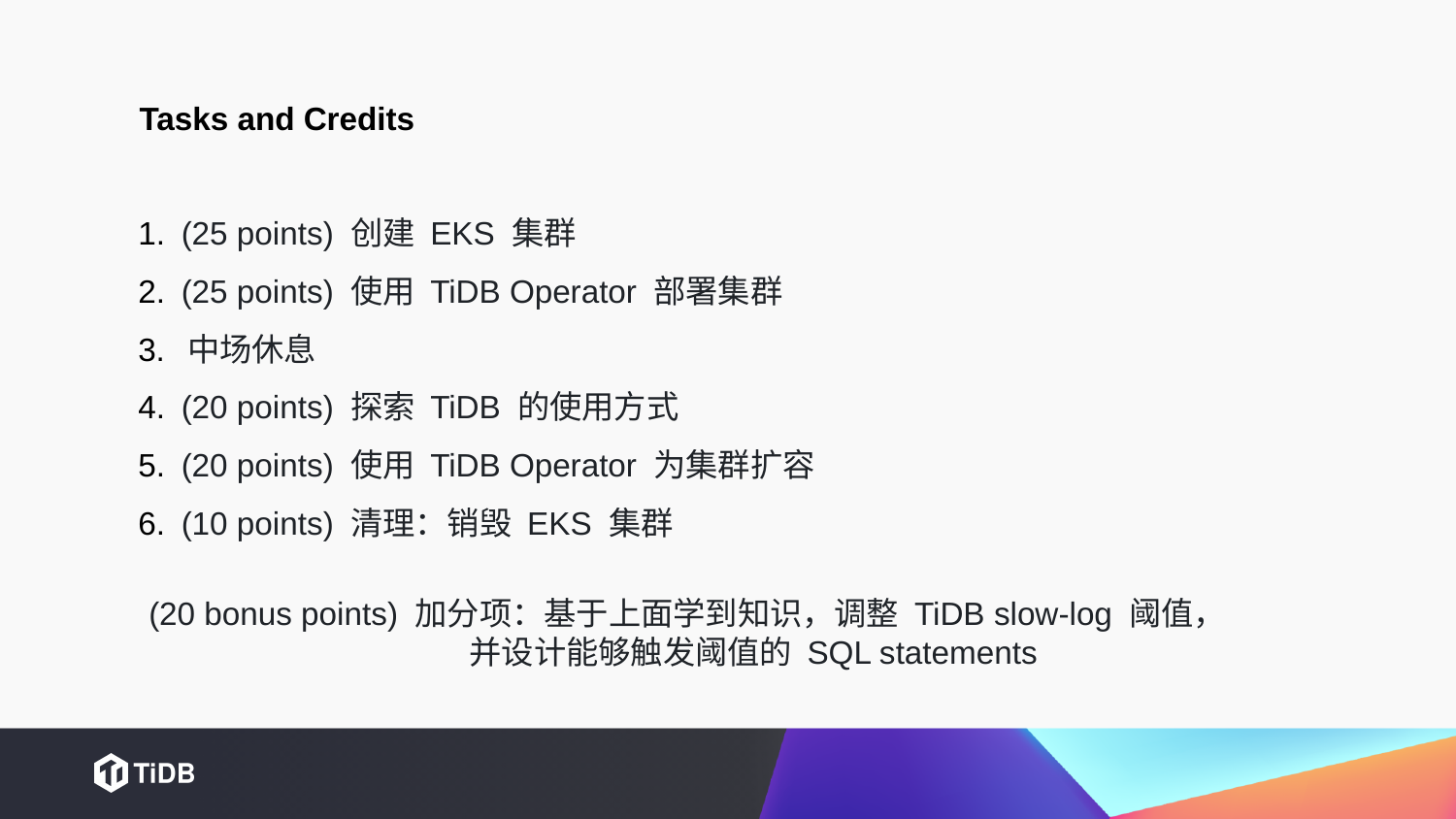

Tasks and Credits
 (25 points) 创建 EKS 集群
 (25 points) 使用 TiDB Operator 部署集群
 中场休息
 (20 points) 探索 TiDB 的使用方式
 (20 points) 使用 TiDB Operator 为集群扩容
 (10 points) 清理：销毁 EKS 集群
(20 bonus points) 加分项：基于上面学到知识，调整 TiDB slow-log 阈值，
                                           并设计能够触发阈值的 SQL statements